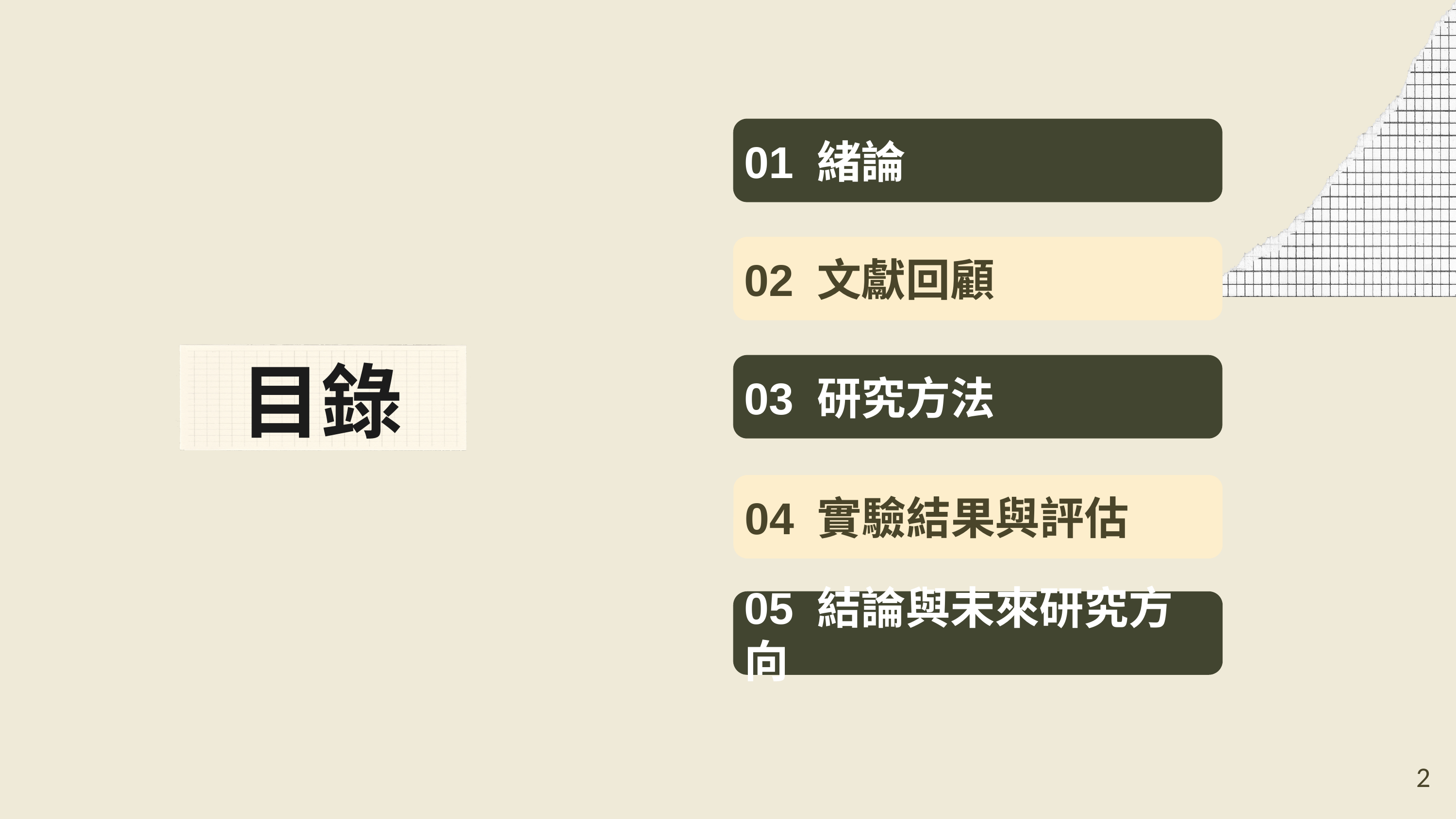

01 緒論
02 文獻回顧

03 研究方法
目錄
04 實驗結果與評估
05 結論與未來研究方向
2